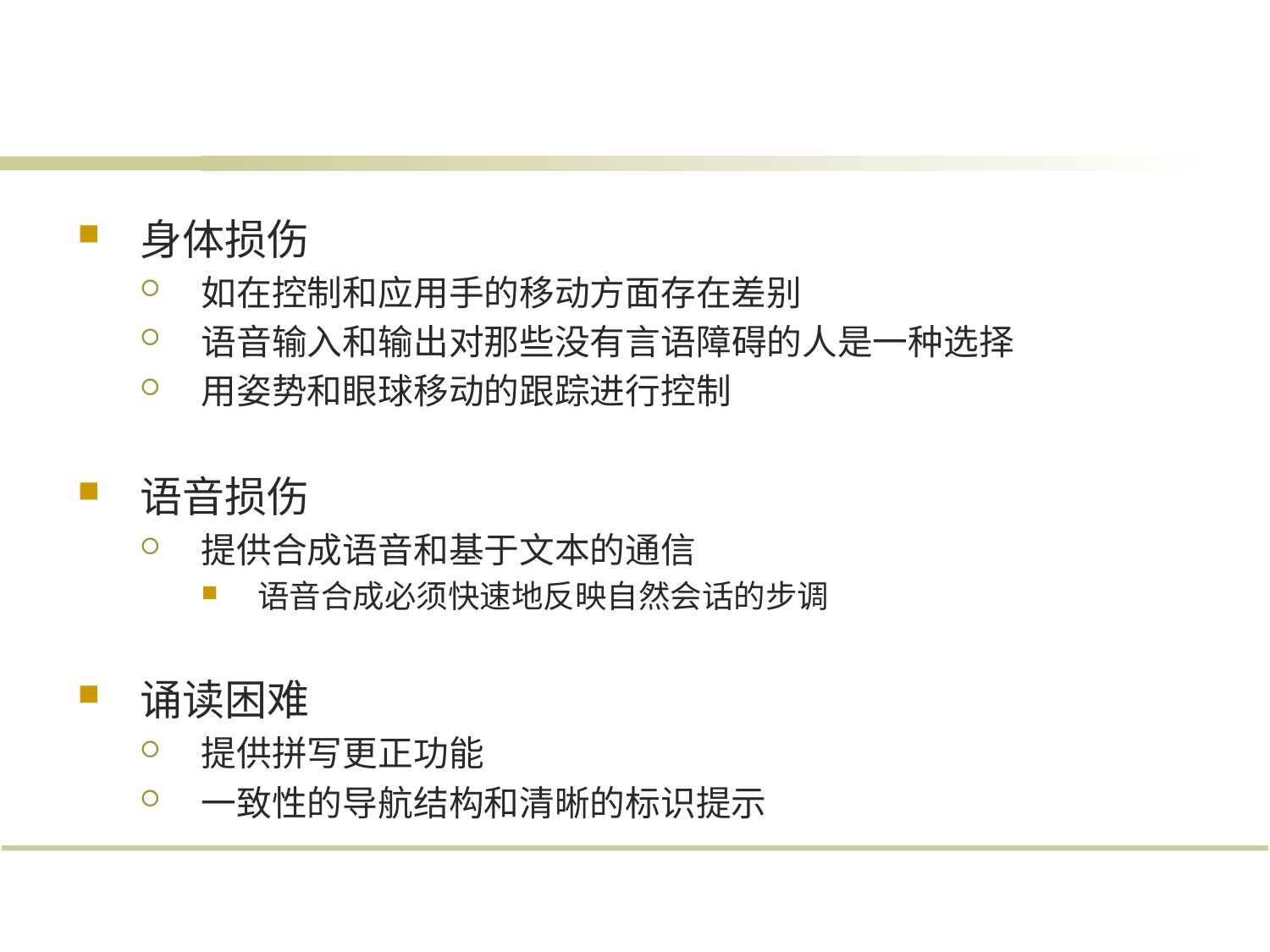

#
身体损伤
如在控制和应用手的移动方面存在差别
语音输入和输出对那些没有言语障碍的人是一种选择
用姿势和眼球移动的跟踪进行控制

语音损伤
提供合成语音和基于文本的通信
语音合成必须快速地反映自然会话的步调

诵读困难
提供拼写更正功能
一致性的导航结构和清晰的标识提示